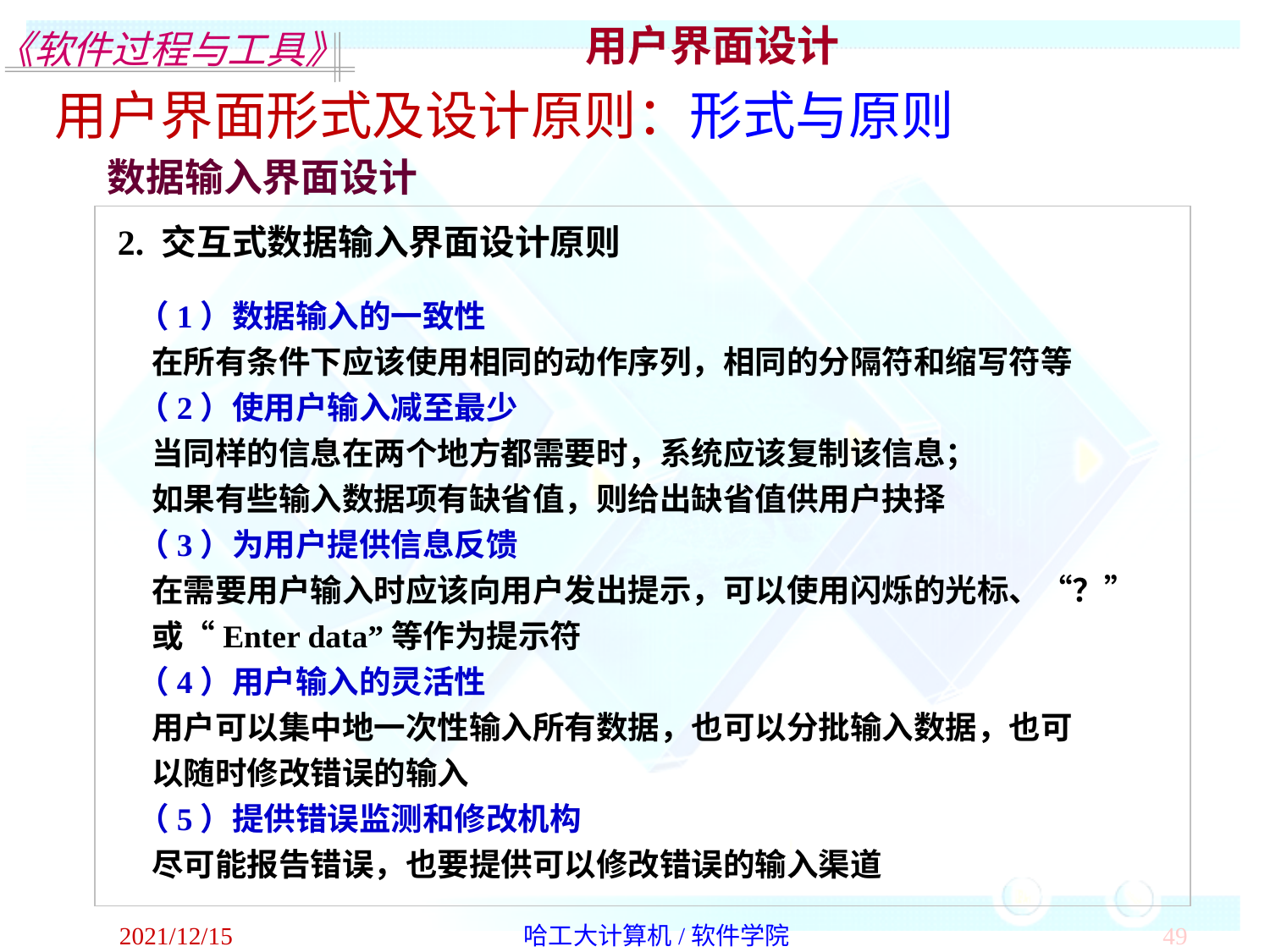

用户界面设计
用户界面形式及设计原则：形式与原则
数据输入界面设计

2. 交互式数据输入界面设计原则
（1）数据输入的一致性
  在所有条件下应该使用相同的动作序列，相同的分隔符和缩写符等
（2）使用户输入减至最少
  当同样的信息在两个地方都需要时，系统应该复制该信息；
  如果有些输入数据项有缺省值，则给出缺省值供用户抉择
（3）为用户提供信息反馈
  在需要用户输入时应该向用户发出提示，可以使用闪烁的光标、“？”
  或“Enter data”等作为提示符
（4）用户输入的灵活性
  用户可以集中地一次性输入所有数据，也可以分批输入数据，也可
  以随时修改错误的输入
（5）提供错误监测和修改机构
  尽可能报告错误，也要提供可以修改错误的输入渠道